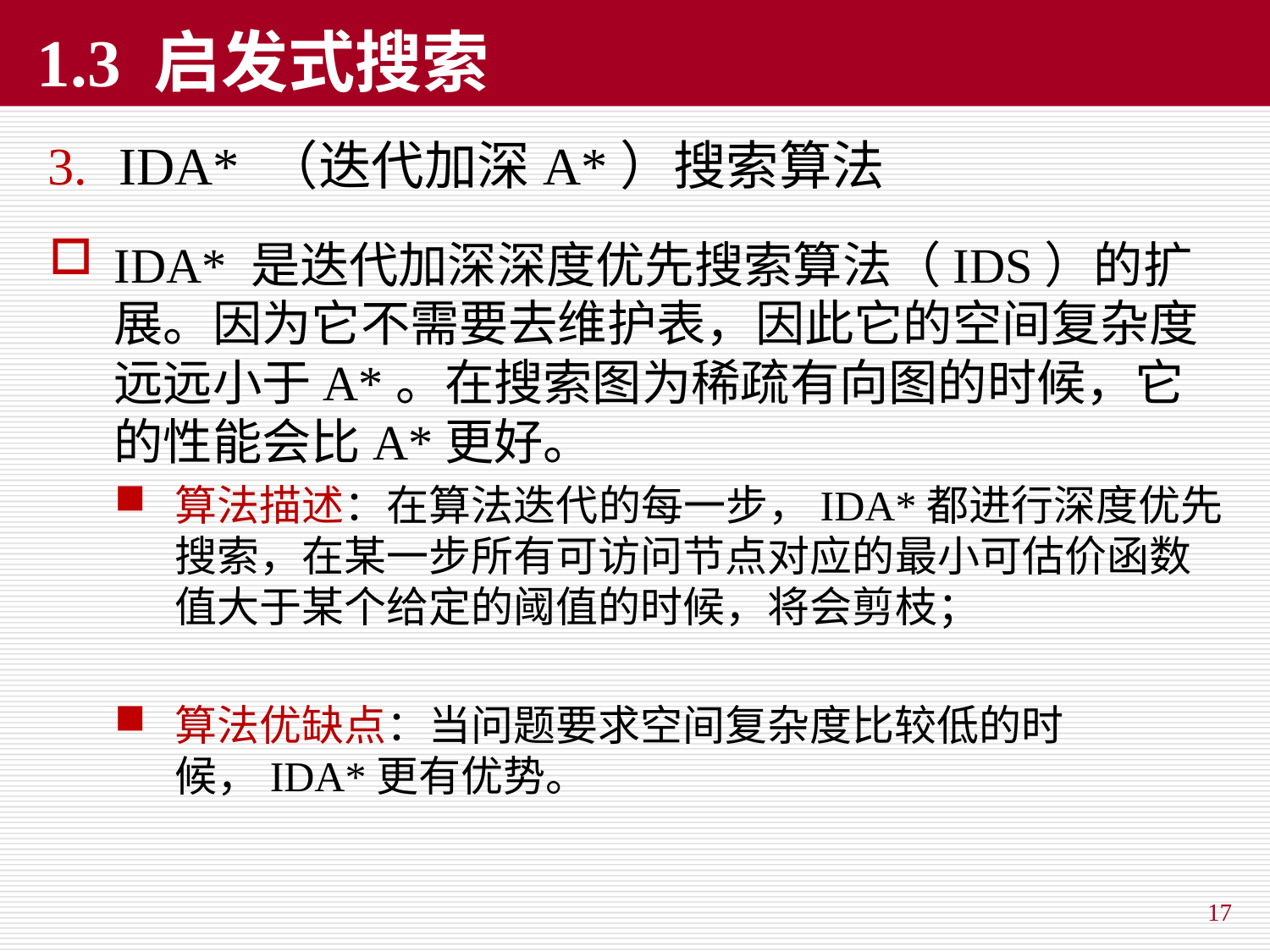

# 1.3 启发式搜索
IDA* （迭代加深A*）搜索算法

IDA* 是迭代加深深度优先搜索算法（IDS）的扩展。因为它不需要去维护表，因此它的空间复杂度远远小于A*。在搜索图为稀疏有向图的时候，它的性能会比A*更好。
算法描述：在算法迭代的每一步，IDA*都进行深度优先搜索，在某一步所有可访问节点对应的最小可估价函数值大于某个给定的阈值的时候，将会剪枝；

算法优缺点：当问题要求空间复杂度比较低的时候，IDA*更有优势。

17